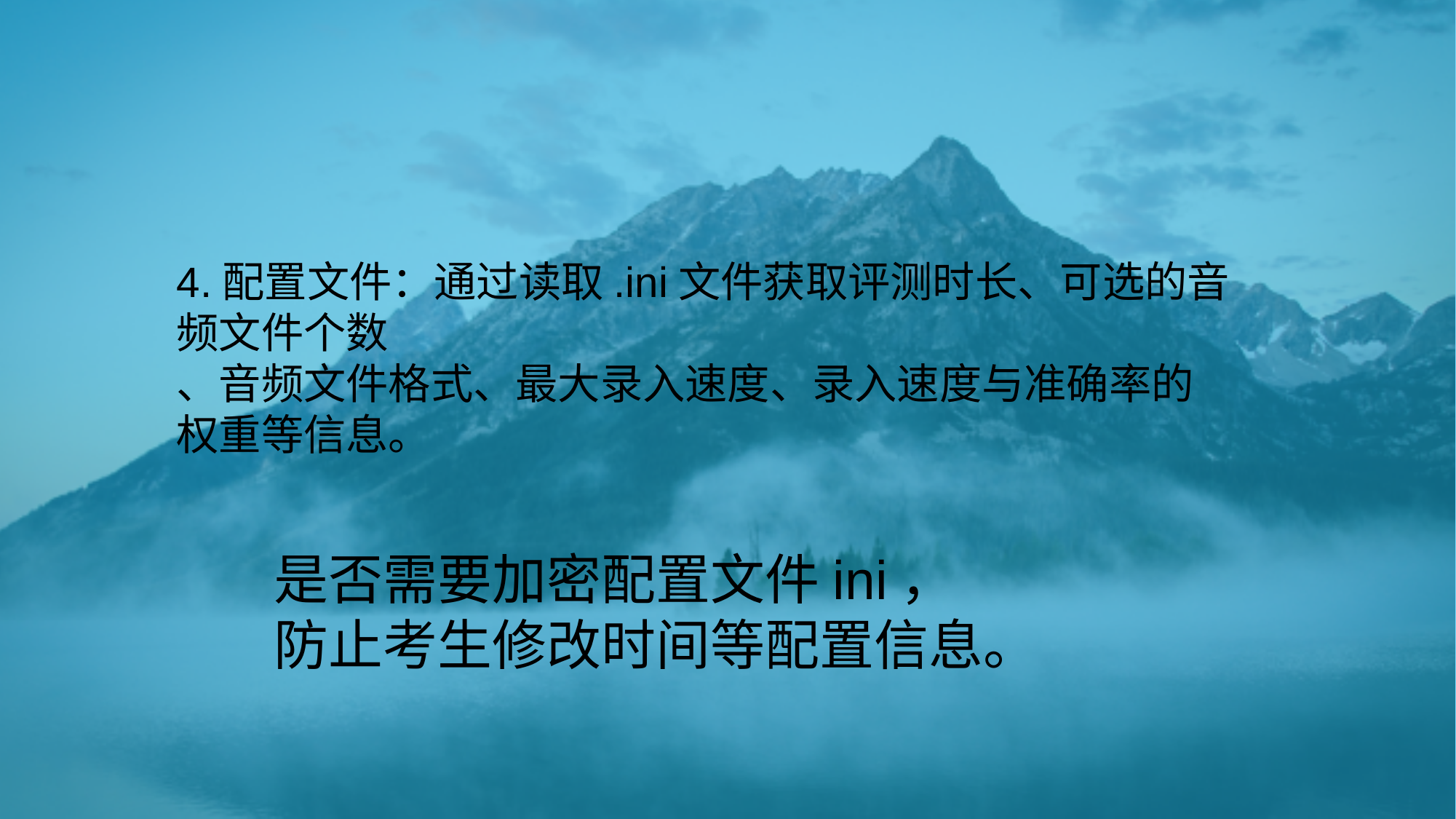

4.配置文件：通过读取.ini文件获取评测时长、可选的音频文件个数
、音频文件格式、最大录入速度、录入速度与准确率的权重等信息。

是否需要加密配置文件ini，
防止考生修改时间等配置信息。